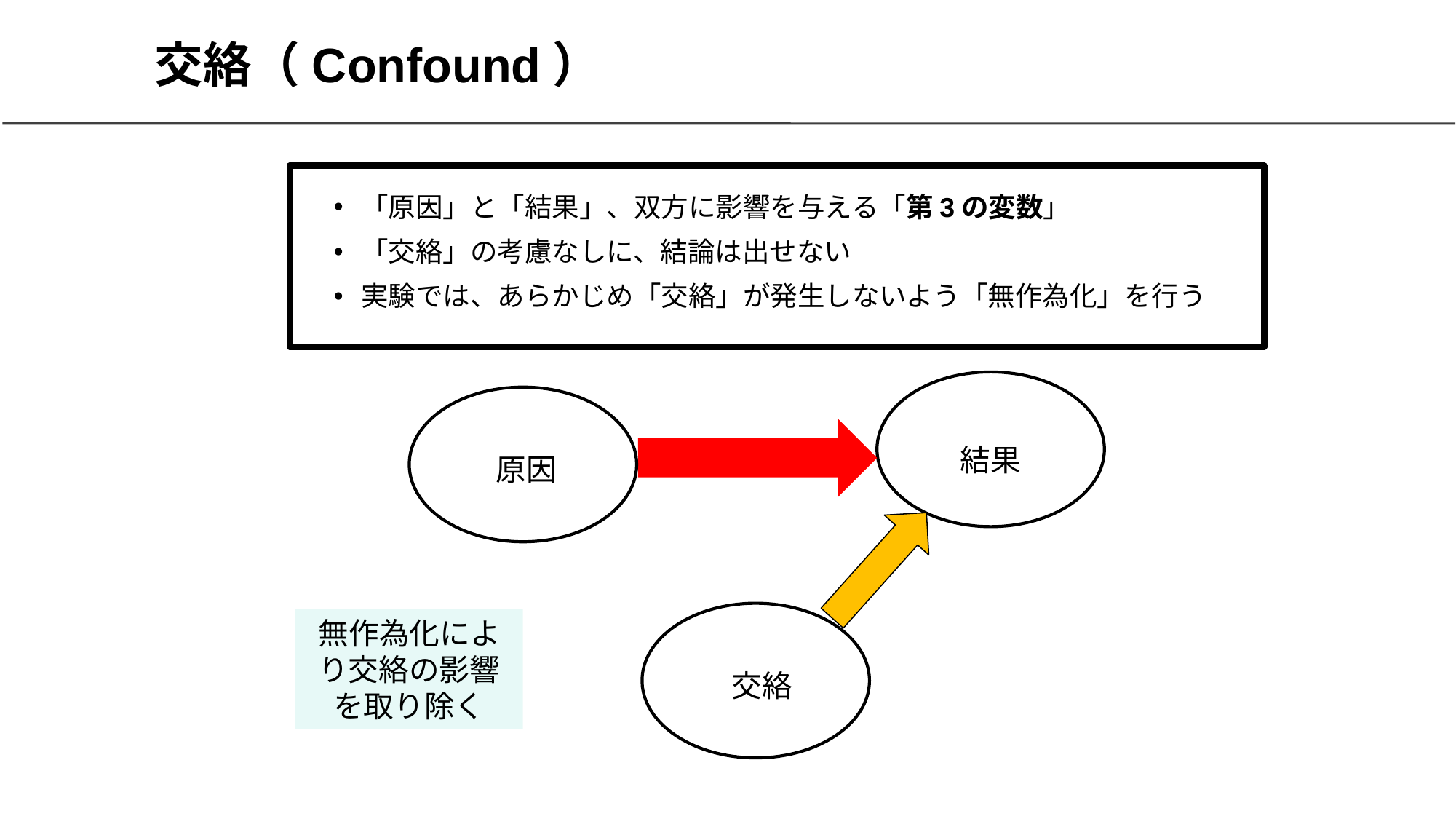

# 交絡（Confound）

「原因」と「結果」、双方に影響を与える「第3の変数」
「交絡」の考慮なしに、結論は出せない
実験では、あらかじめ「交絡」が発生しないよう「無作為化」を行う

結果
原因

無作為化により交絡の影響を取り除く
交絡